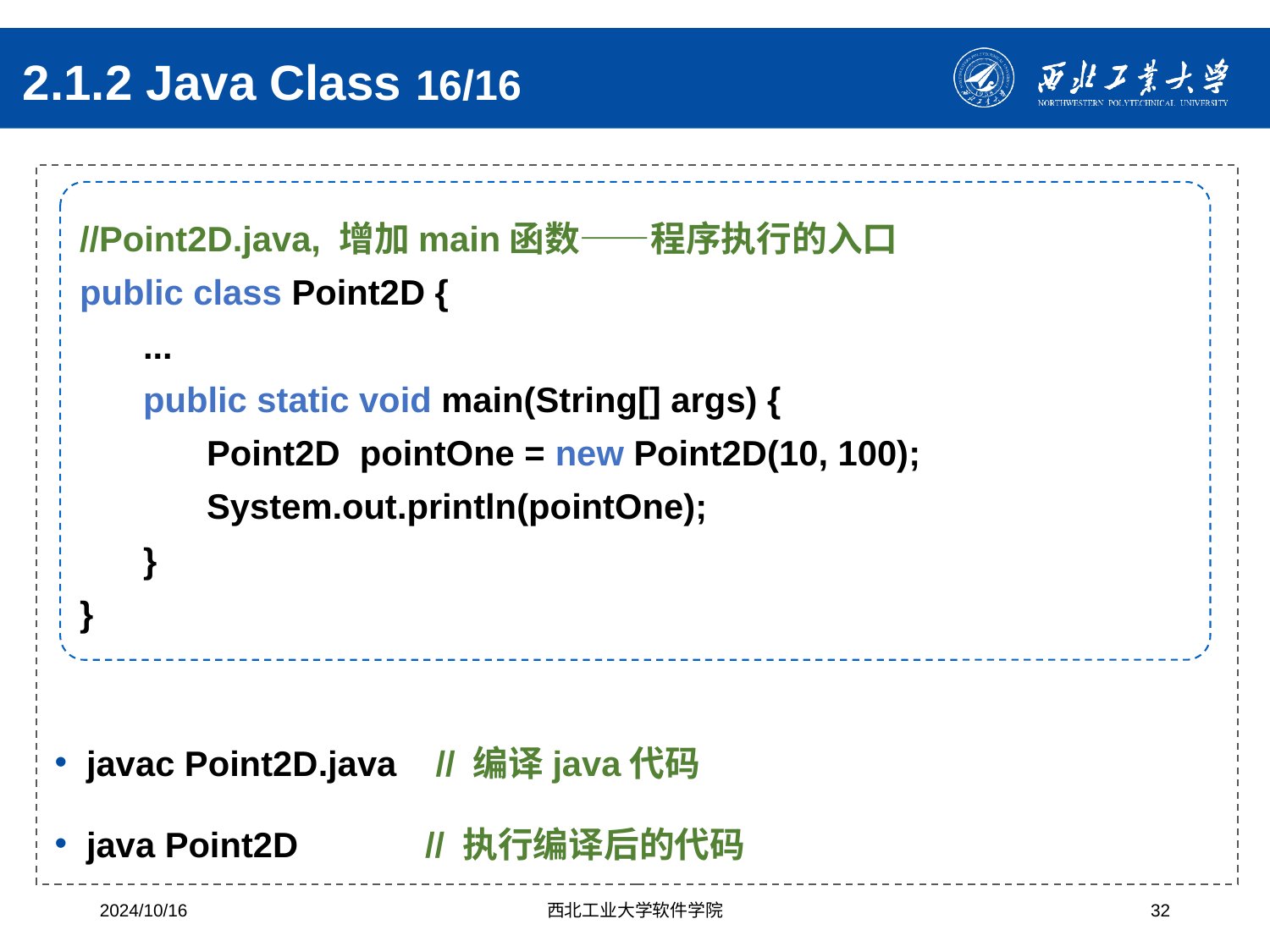

# 2.1.2 Java Class 16/16

javac Point2D.java    // 编译java代码
java Point2D             // 执行编译后的代码

//Point2D.java, 增加main函数——程序执行的入口
public class Point2D {
...
public static void main(String[] args) {
Point2D  pointOne = new Point2D(10, 100);
System.out.println(pointOne);
}
}

2024/10/16
西北工业大学软件学院
32